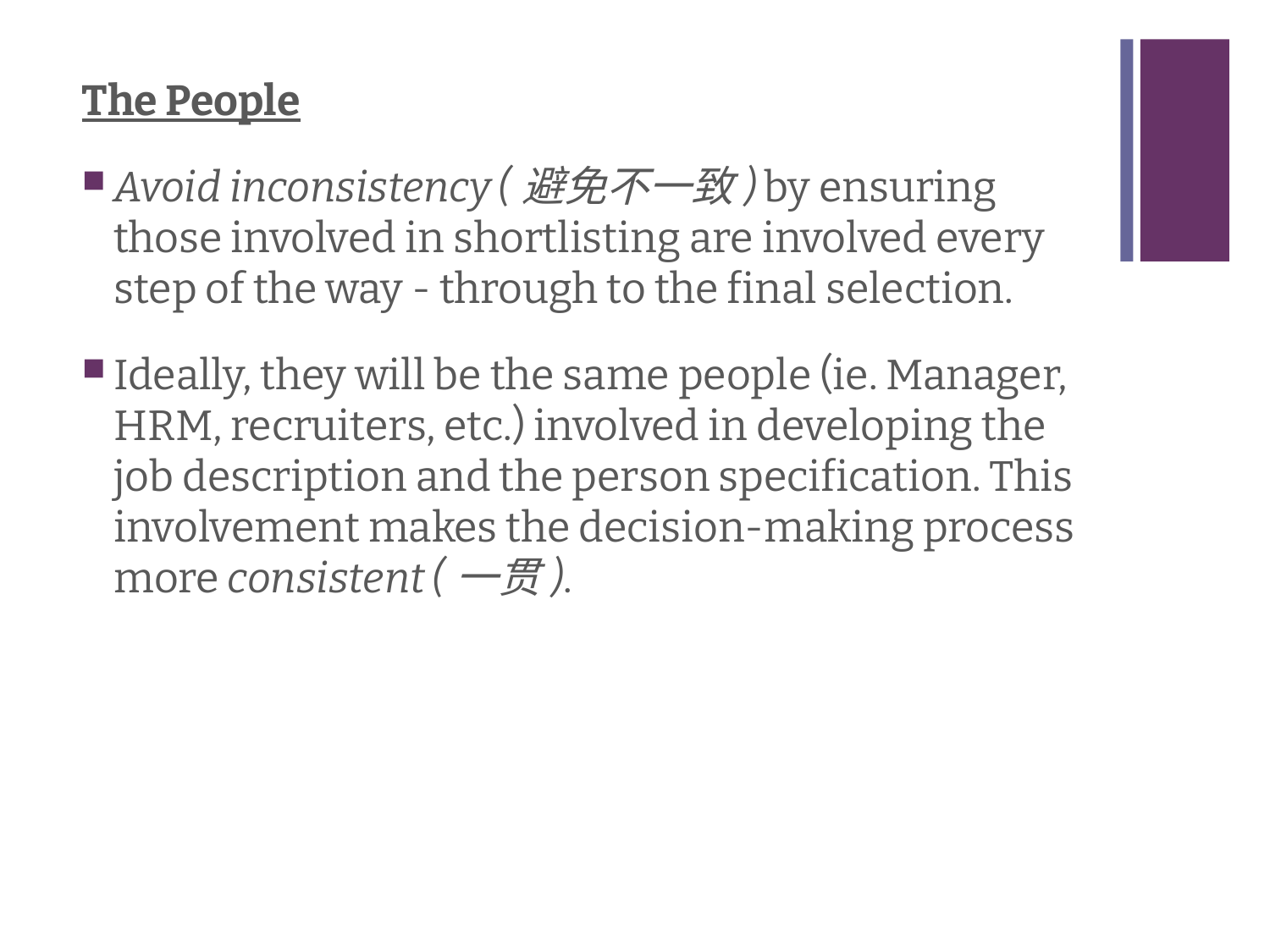

#
The People
Avoid inconsistency (避免不一致) by ensuring those involved in shortlisting are involved every step of the way - through to the final selection.
Ideally, they will be the same people (ie. Manager, HRM, recruiters, etc.) involved in developing the job description and the person specification. This involvement makes the decision-making process more consistent (一贯).